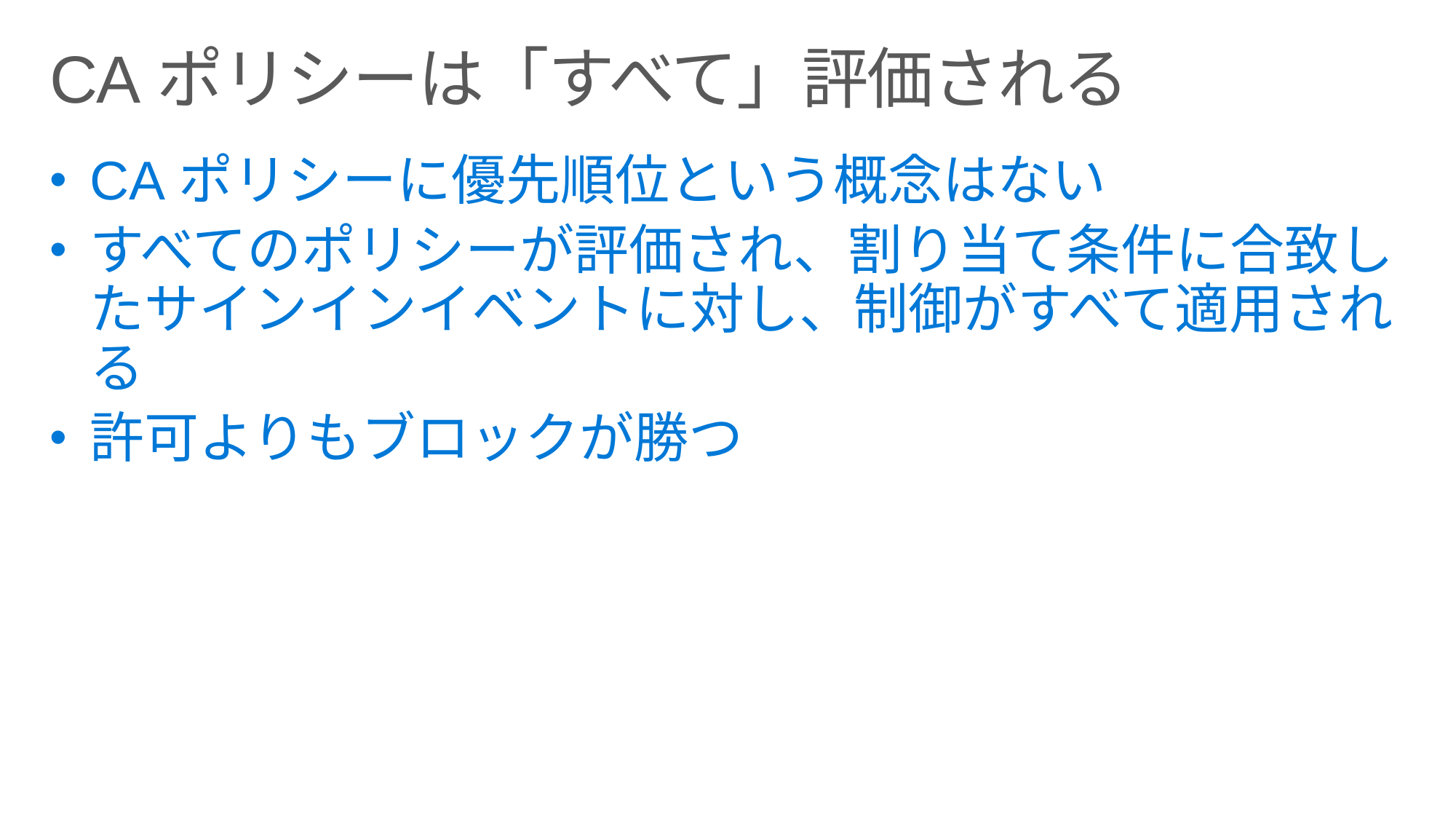

# CAポリシーは「すべて」評価される
CAポリシーに優先順位という概念はない
すべてのポリシーが評価され、割り当て条件に合致したサインインイベントに対し、制御がすべて適用される
許可よりもブロックが勝つ